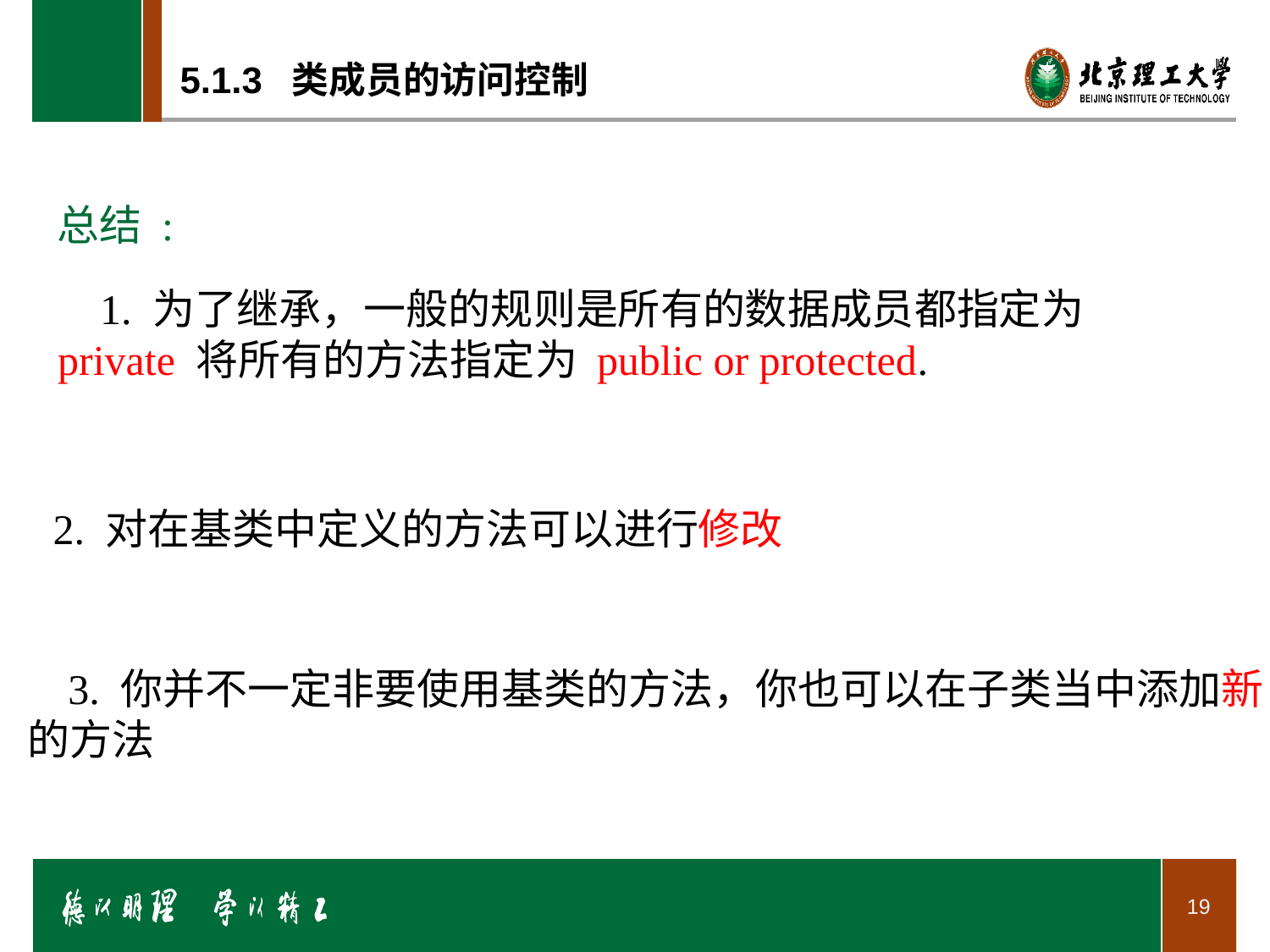

# 5.1.3  类成员的访问控制
总结 :
    1. 为了继承，一般的规则是所有的数据成员都指定为 private 将所有的方法指定为 public or protected.

    2. 对在基类中定义的方法可以进行修改
    3. 你并不一定非要使用基类的方法，你也可以在子类当中添加新的方法